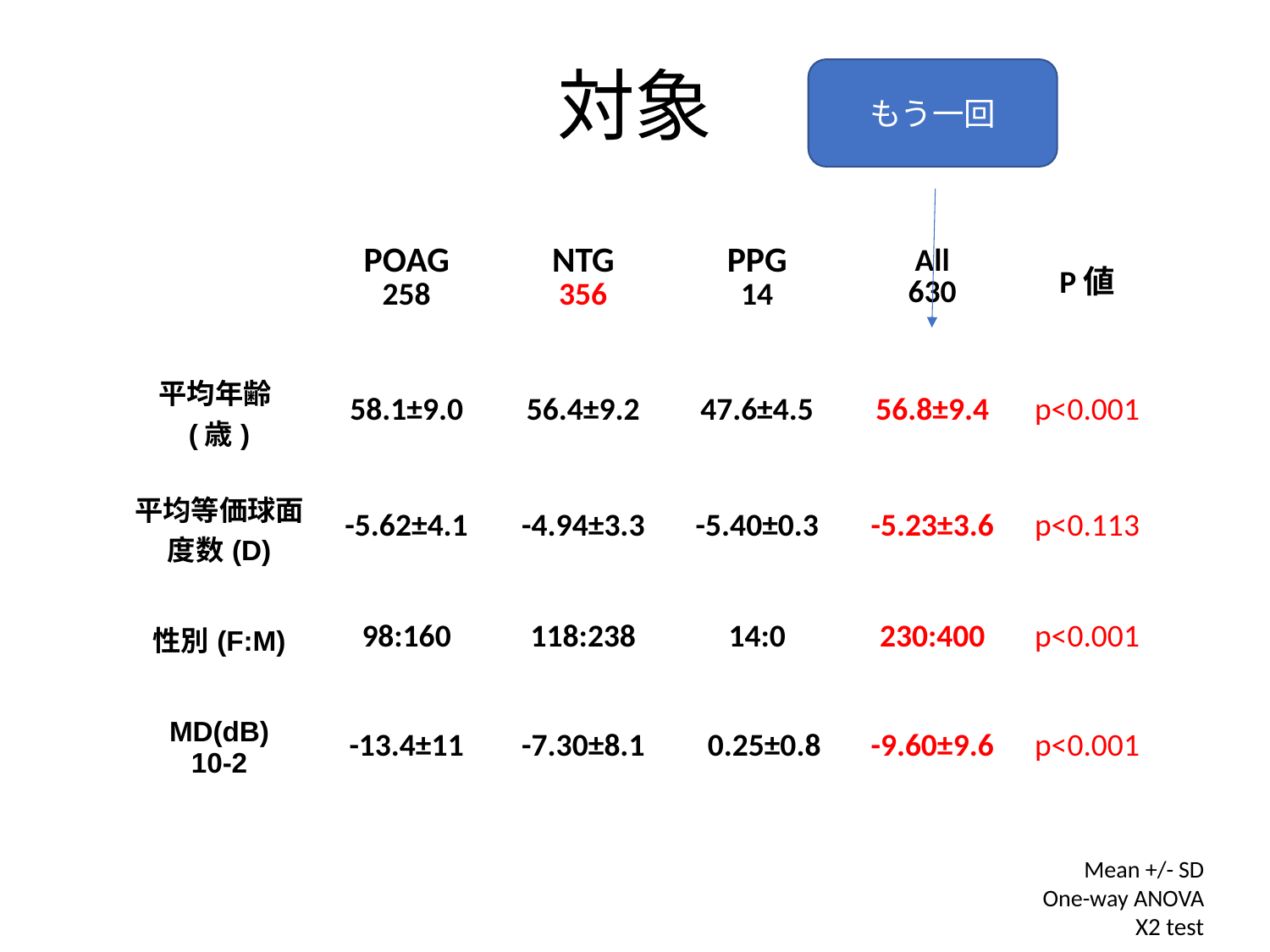

# 対象
もう一回
|  | POAG 258 | NTG 356 | PPG 14 | All 630 | P値 |
| --- | --- | --- | --- | --- | --- |
| 平均年齢(歳) | 58.1±9.0 | 56.4±9.2 | 47.6±4.5 | 56.8±9.4 | p<0.001 |
| 平均等価球面度数(D) | -5.62±4.1 | -4.94±3.3 | -5.40±0.3 | -5.23±3.6 | p<0.113 |
| 性別(F:M) | 98:160 | 118:238 | 14:0 | 230:400 | p<0.001 |
| MD(dB) 10-2 | -13.4±11 | -7.30±8.1 | 0.25±0.8 | -9.60±9.6 | p<0.001 |

Mean +/- SD
One-way ANOVA
X2 test